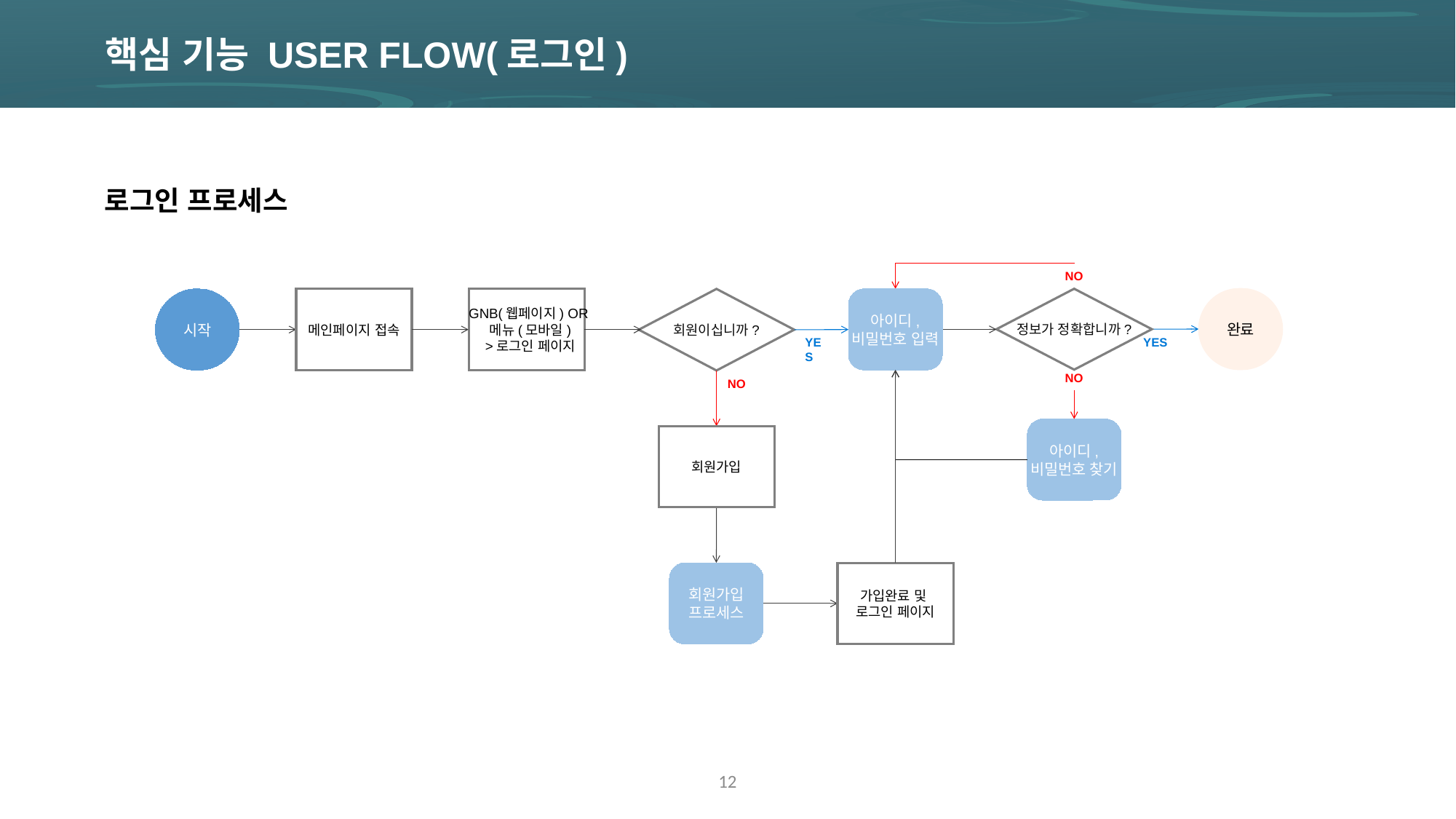

핵심 기능 USER FLOW(로그인)
로그인 프로세스
NO
완료
아이디,
비밀번호 입력
정보가 정확합니까?
GNB(웹페이지) OR
메뉴(모바일)
>로그인 페이지
회원이십니까?
시작
메인페이지 접속
YES
YES
NO
NO
아이디,
비밀번호 찾기
회원가입
회원가입
프로세스
가입완료 및
로그인 페이지
12